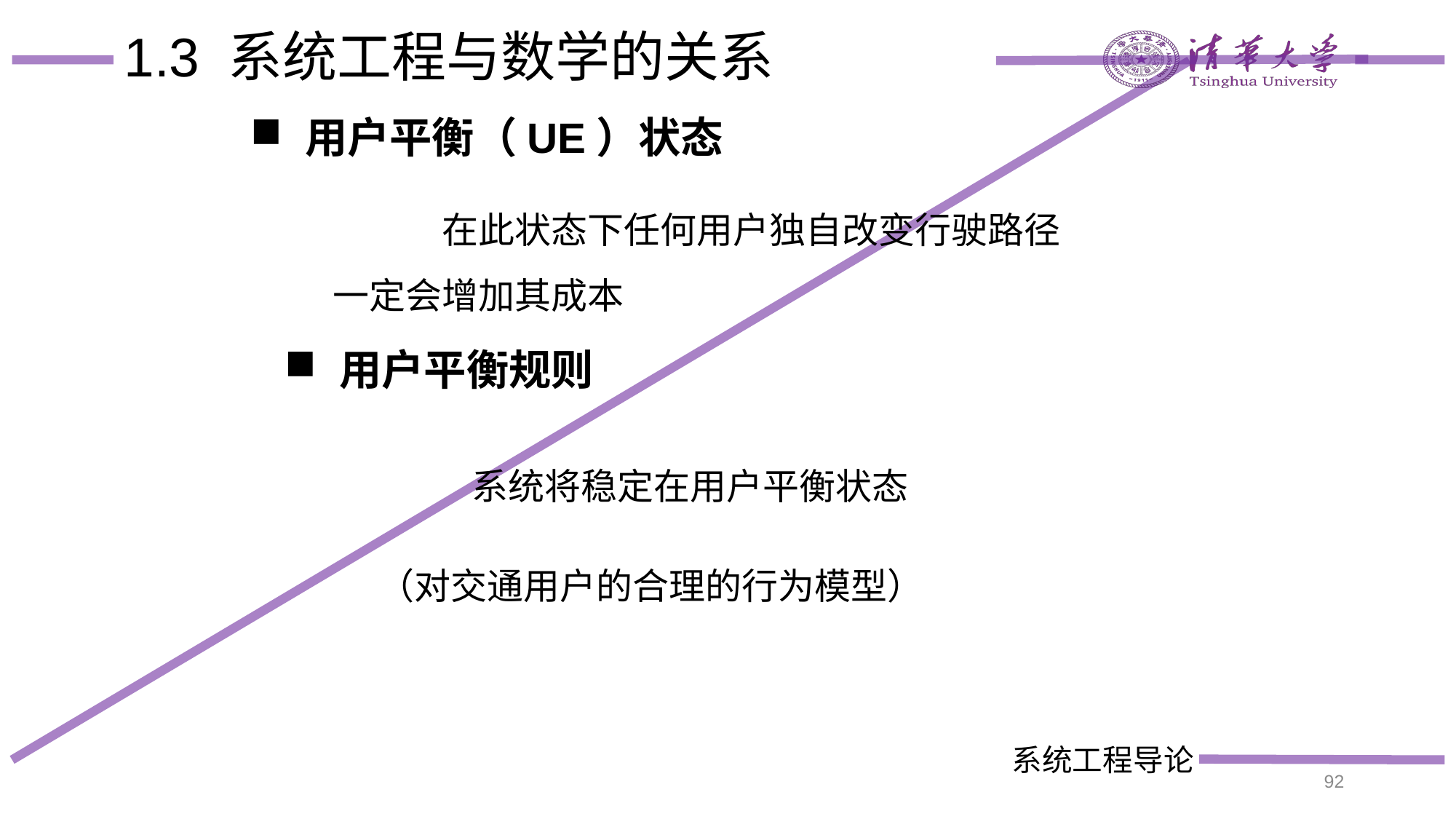

# 1.3 系统工程与数学的关系
用户平衡（UE）状态
	在此状态下任何用户独自改变行驶路径一定会增加其成本
用户平衡规则
	系统将稳定在用户平衡状态
（对交通用户的合理的行为模型）
92